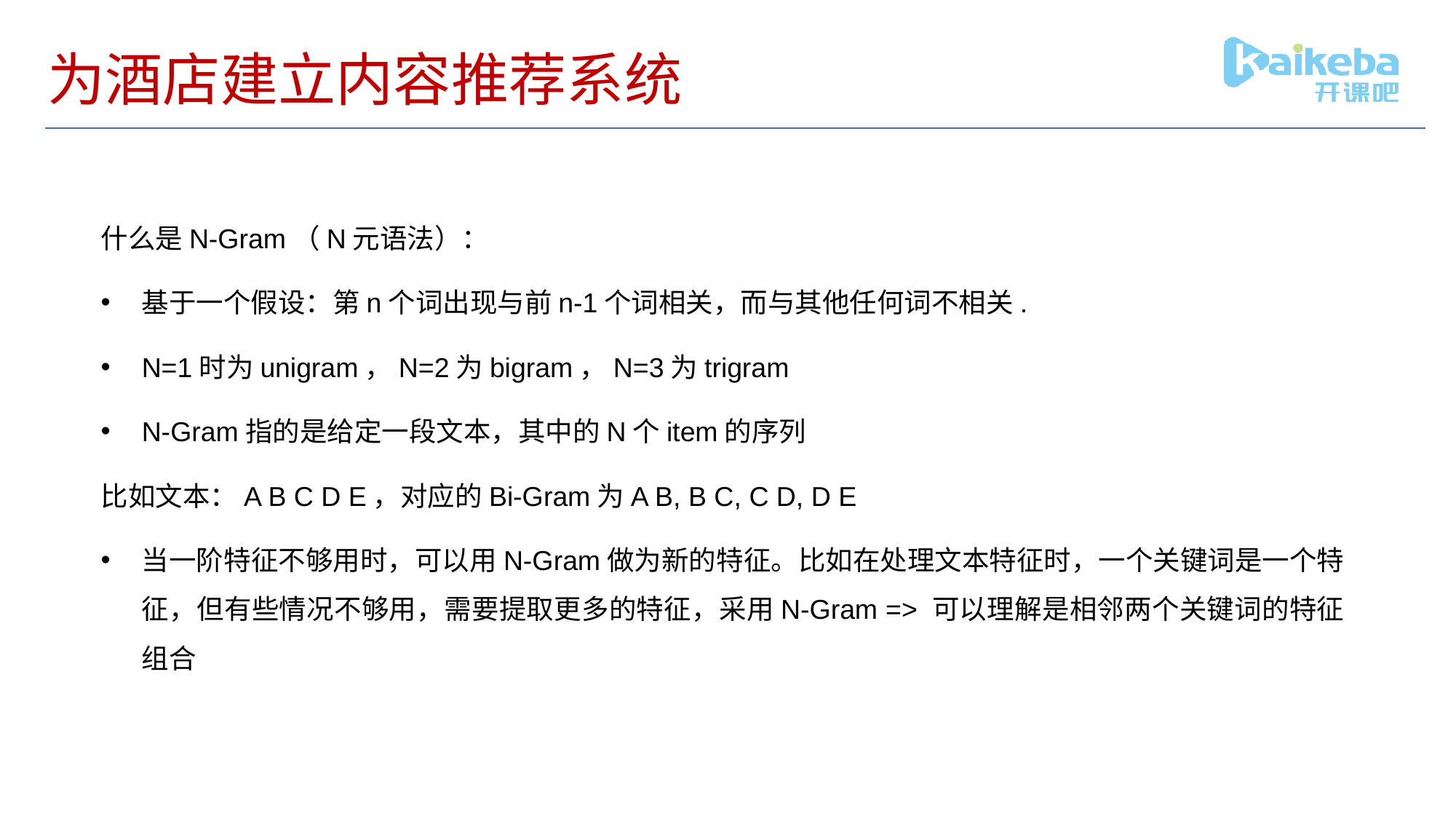

# 为酒店建立内容推荐系统
什么是N-Gram（N元语法）：
基于一个假设：第n个词出现与前n-1个词相关，而与其他任何词不相关.
N=1时为unigram，N=2为bigram，N=3为trigram
N-Gram指的是给定一段文本，其中的N个item的序列
比如文本：A B C D E，对应的Bi-Gram为A B, B C, C D, D E
当一阶特征不够用时，可以用N-Gram做为新的特征。比如在处理文本特征时，一个关键词是一个特征，但有些情况不够用，需要提取更多的特征，采用N-Gram => 可以理解是相邻两个关键词的特征组合